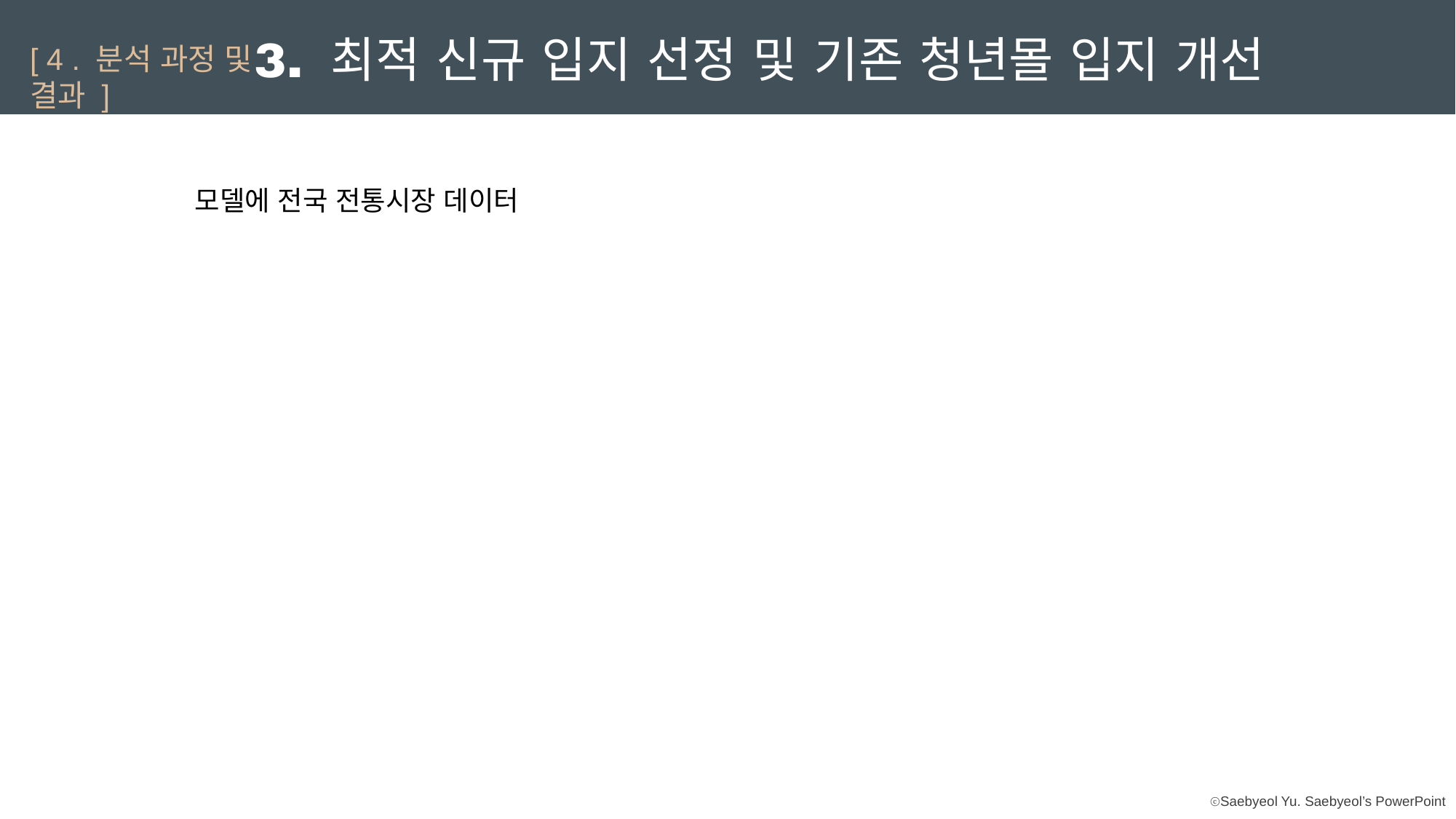

3. 최적 신규 입지 선정 및 기존 청년몰 입지 개선
[ 4 . 분석 과정 및 결과 ]
모델에 전국 전통시장 데이터